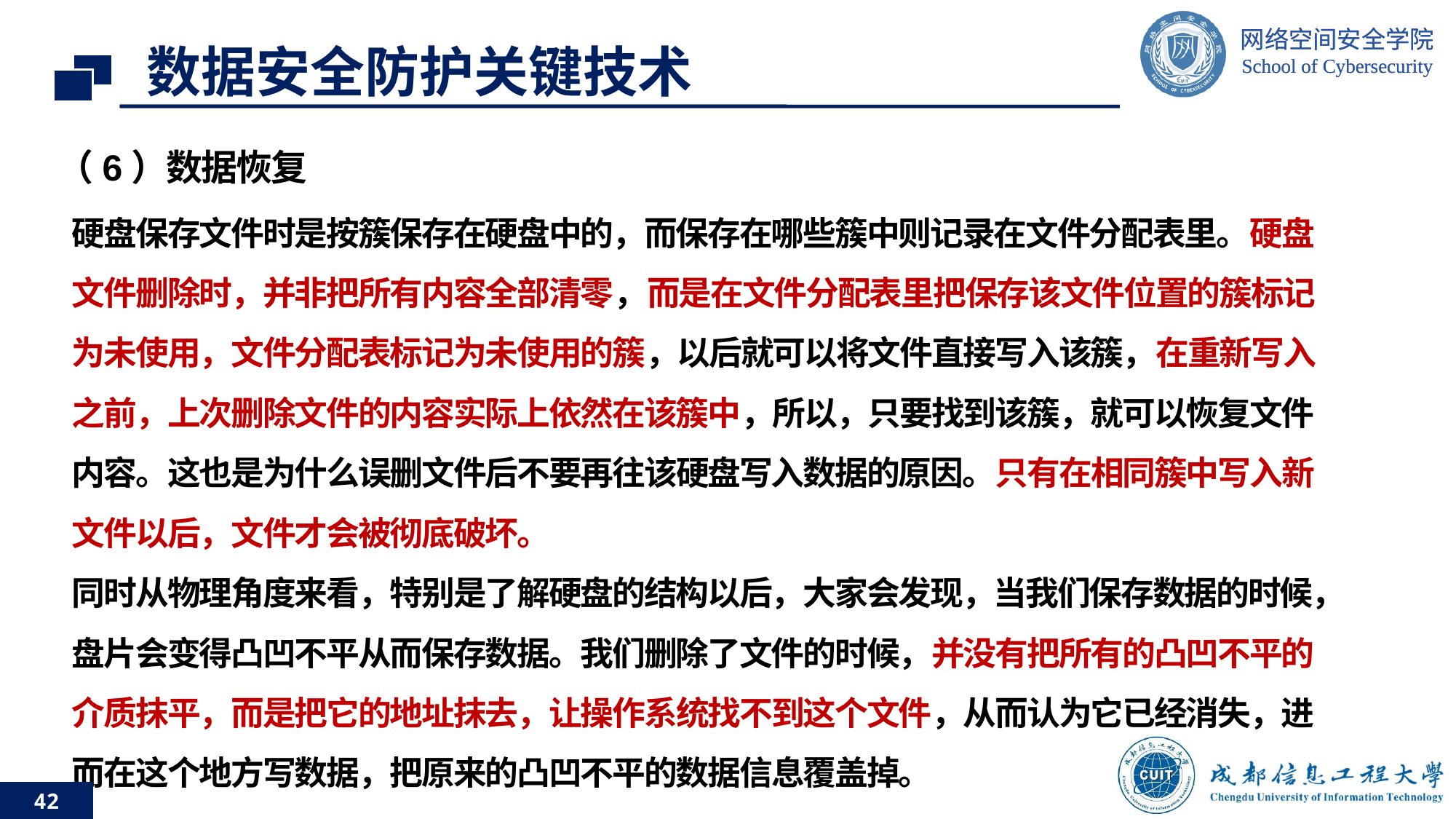

数据安全防护关键技术
（6）数据恢复
硬盘保存文件时是按簇保存在硬盘中的，而保存在哪些簇中则记录在文件分配表里。硬盘文件删除时，并非把所有内容全部清零，而是在文件分配表里把保存该文件位置的簇标记为未使用，文件分配表标记为未使用的簇，以后就可以将文件直接写入该簇，在重新写入之前，上次删除文件的内容实际上依然在该簇中，所以，只要找到该簇，就可以恢复文件内容。这也是为什么误删文件后不要再往该硬盘写入数据的原因。只有在相同簇中写入新文件以后，文件才会被彻底破坏。
同时从物理角度来看，特别是了解硬盘的结构以后，大家会发现，当我们保存数据的时候，盘片会变得凸凹不平从而保存数据。我们删除了文件的时候，并没有把所有的凸凹不平的介质抹平，而是把它的地址抹去，让操作系统找不到这个文件，从而认为它已经消失，进而在这个地方写数据，把原来的凸凹不平的数据信息覆盖掉。

42